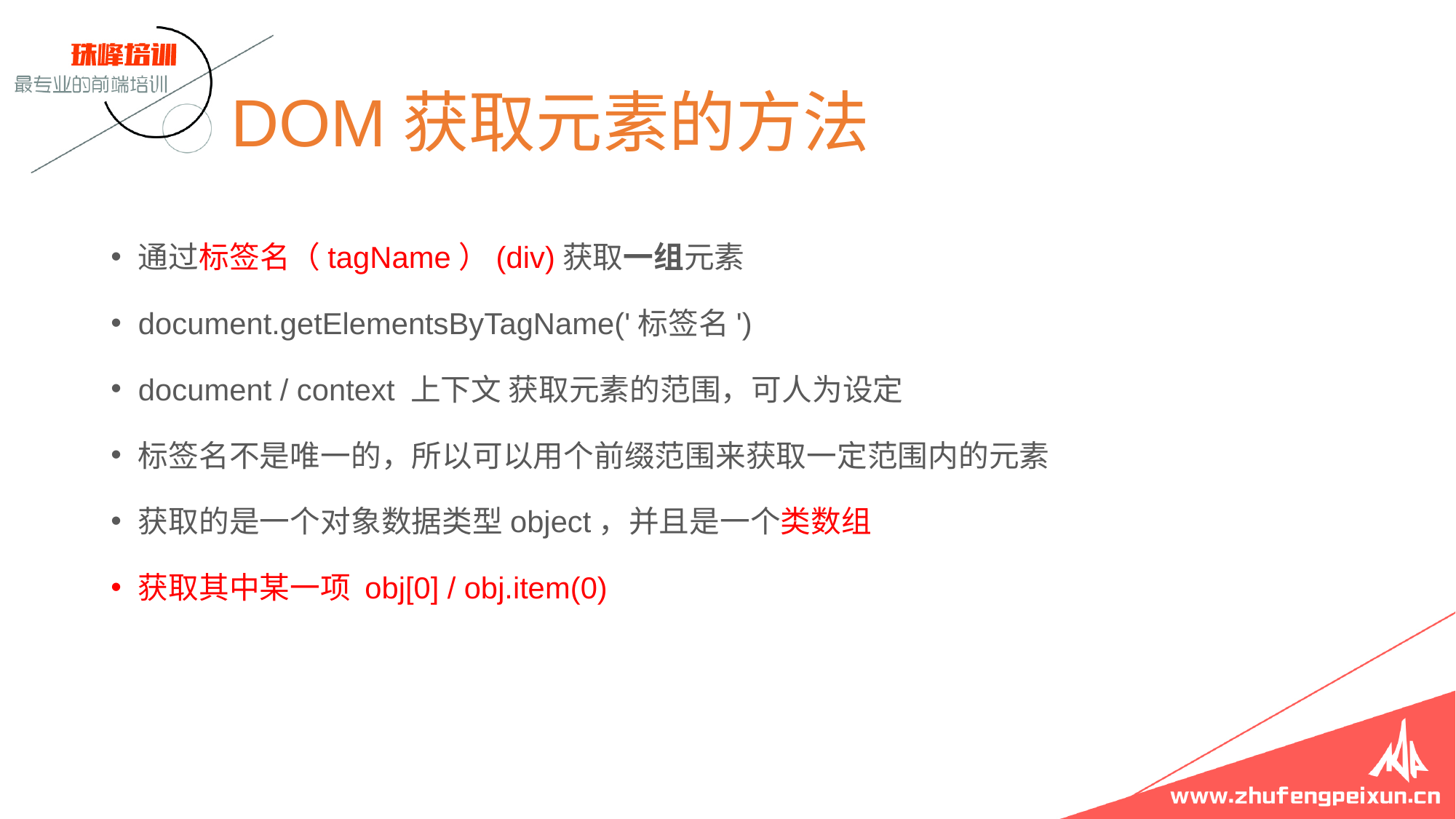

# DOM获取元素的方法
通过标签名（tagName）(div)获取一组元素
document.getElementsByTagName('标签名')
document / context 上下文 获取元素的范围，可人为设定
标签名不是唯一的，所以可以用个前缀范围来获取一定范围内的元素
获取的是一个对象数据类型object，并且是一个类数组
获取其中某一项 obj[0] / obj.item(0)